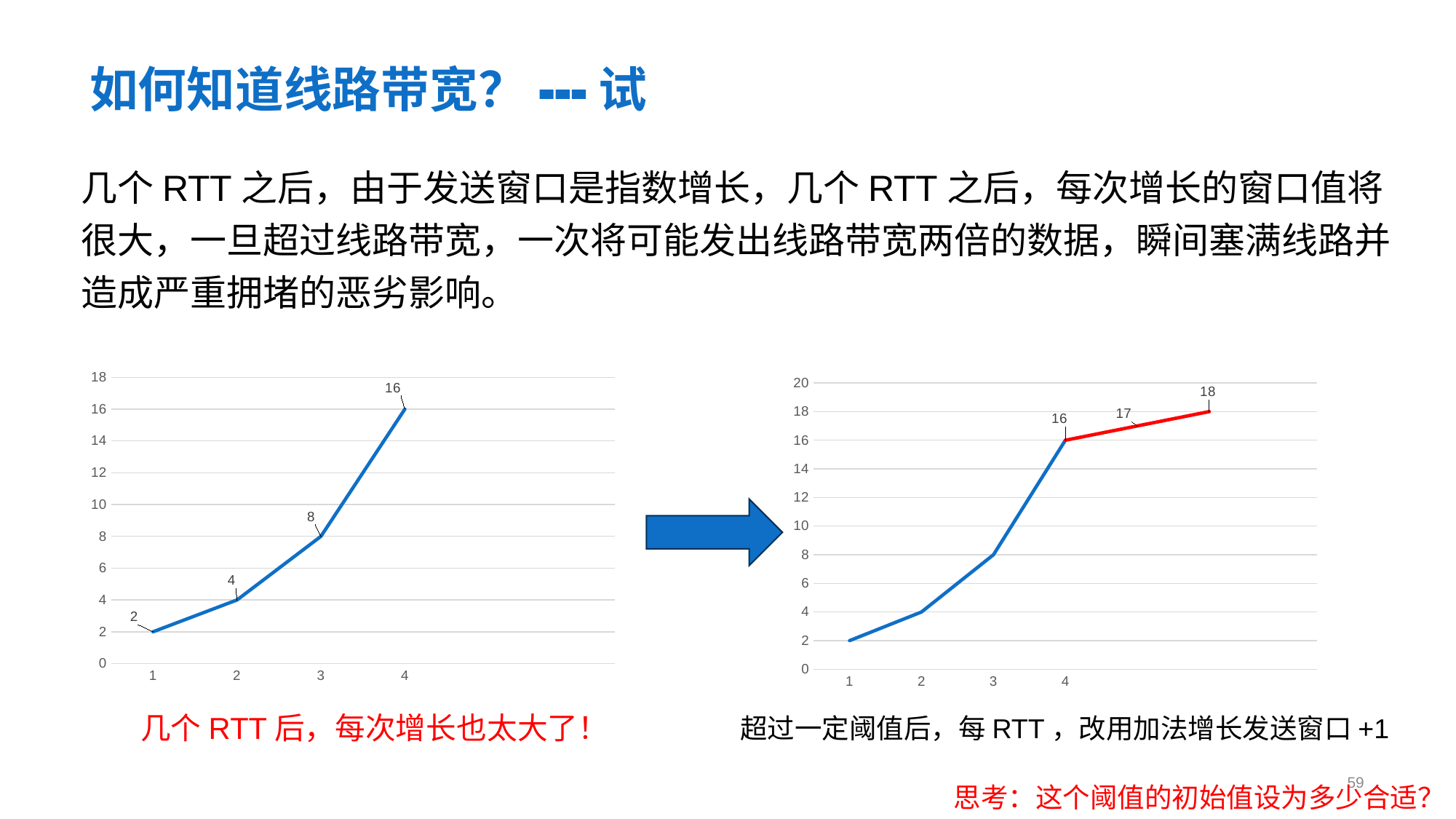

# 如何知道线路带宽？---试
几个RTT之后，由于发送窗口是指数增长，几个RTT之后，每次增长的窗口值将很大，一旦超过线路带宽，一次将可能发出线路带宽两倍的数据，瞬间塞满线路并造成严重拥堵的恶劣影响。

### Chart

| Category |  |
|---|---|

### Chart

| Category |  |  |
|---|---|---|
几个RTT后，每次增长也太大了！
超过一定阈值后，每RTT，改用加法增长发送窗口+1
59
思考：这个阈值的初始值设为多少合适？